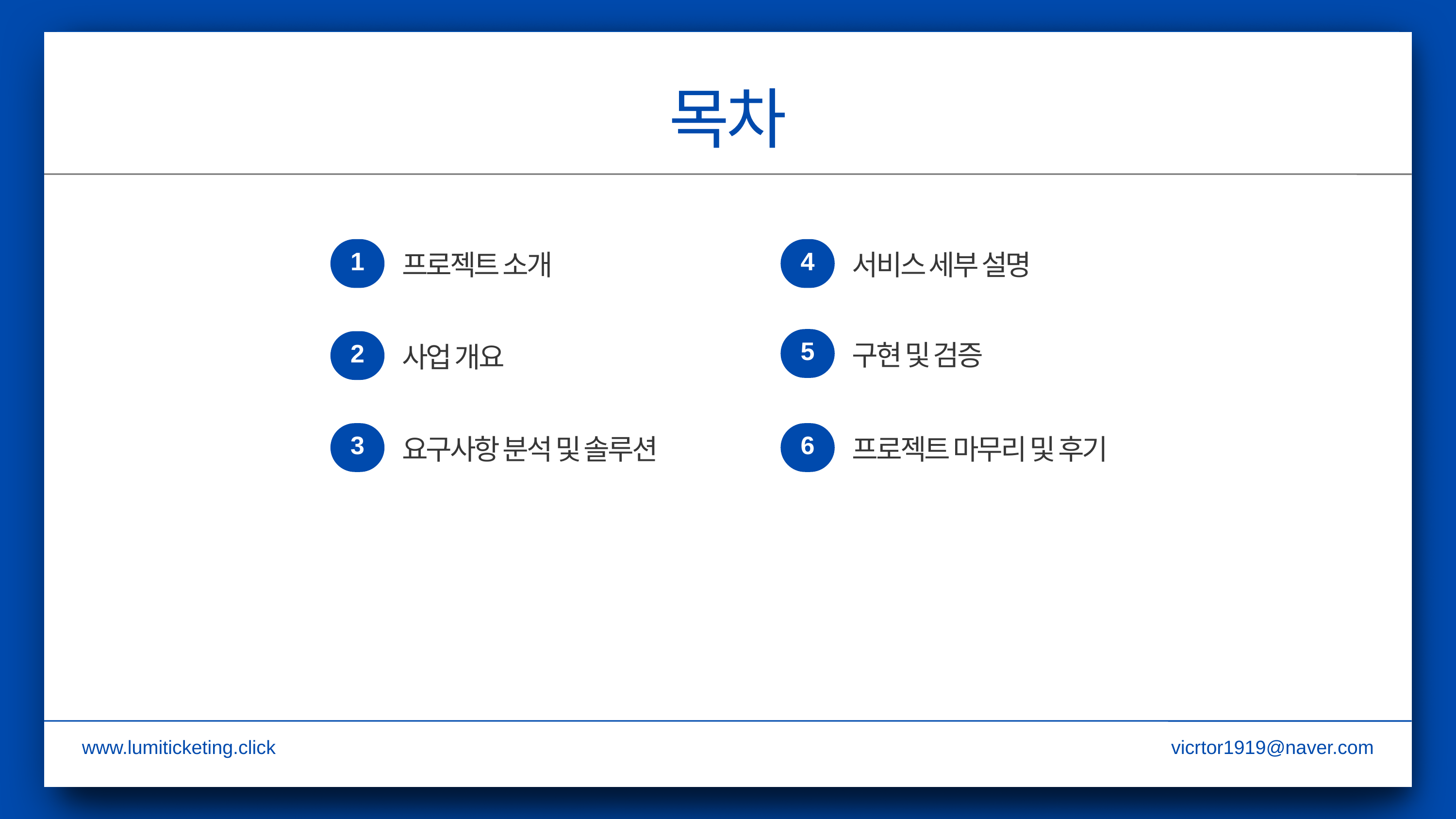

목차

1

4
프로젝트 소개
서비스 세부 설명

5

2
구현 및 검증
사업 개요

3

6
요구사항 분석 및 솔루션
프로젝트 마무리 및 후기

www.lumiticketing.click
vicrtor1919@naver.com